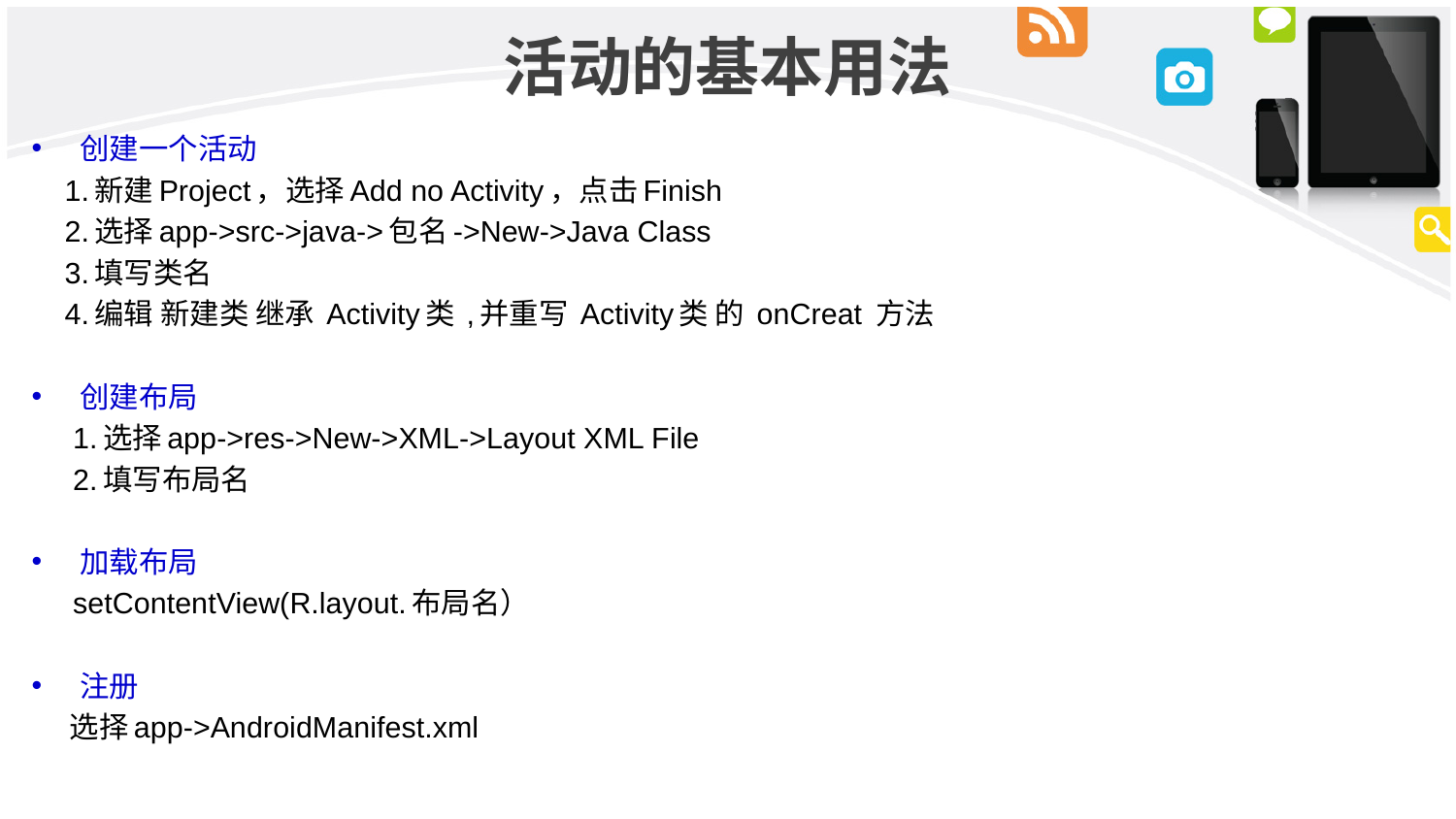

# 活动的基本用法
创建一个活动
    1.新建Project，选择Add no Activity，点击Finish
    2.选择app->src->java->包名->New->Java Class
    3.填写类名
    4.编辑 新建类 继承 Activity类 ,并重写 Activity类 的 onCreat 方法

创建布局
     1.选择app->res->New->XML->Layout XML File
     2.填写布局名

加载布局
     setContentView(R.layout.布局名）

注册
     选择app->AndroidManifest.xml